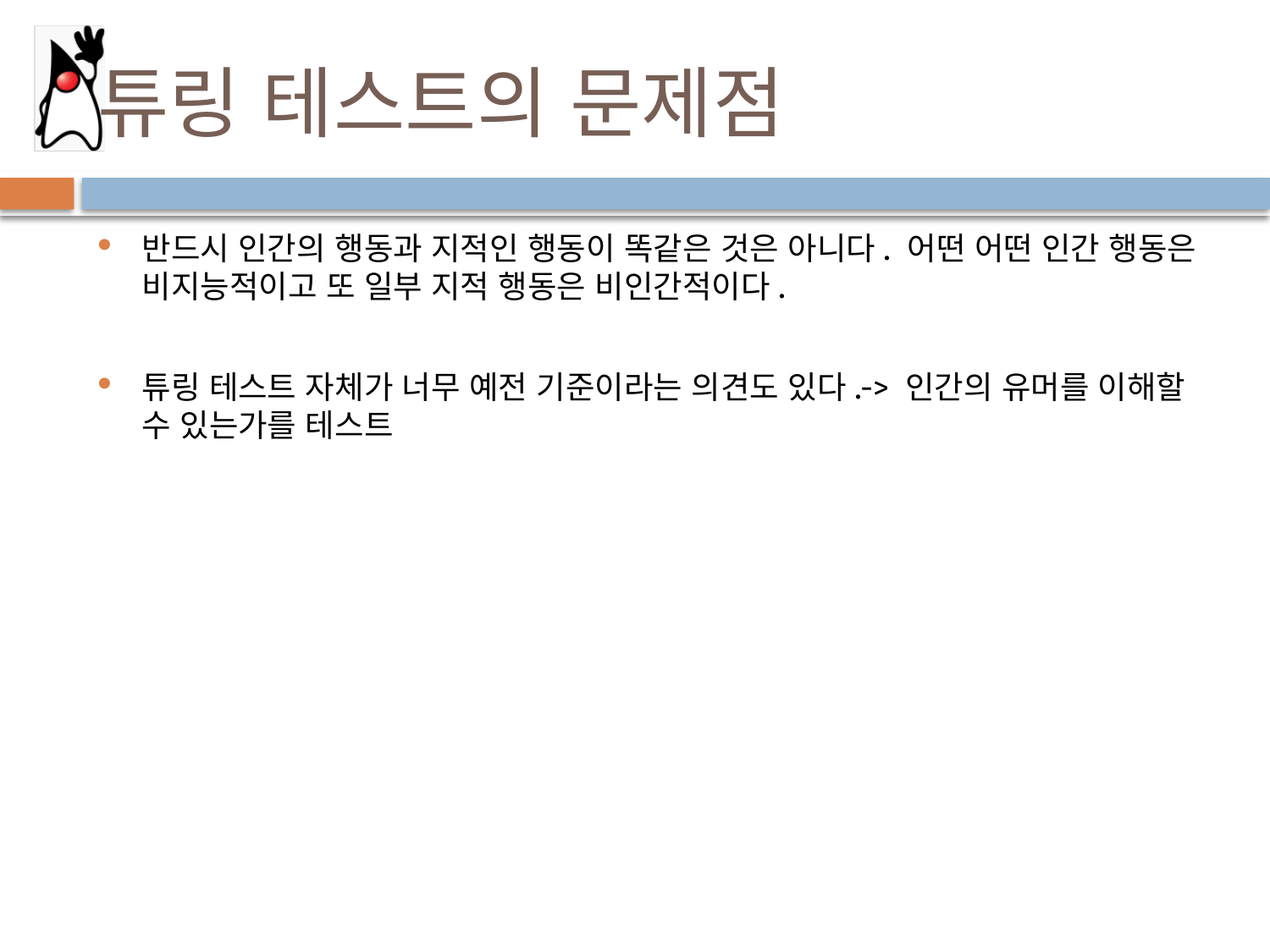

# 튜링 테스트의 문제점
반드시 인간의 행동과 지적인 행동이 똑같은 것은 아니다. 어떤 어떤 인간 행동은 비지능적이고 또 일부 지적 행동은 비인간적이다.

튜링 테스트 자체가 너무 예전 기준이라는 의견도 있다.-> 인간의 유머를 이해할 수 있는가를 테스트